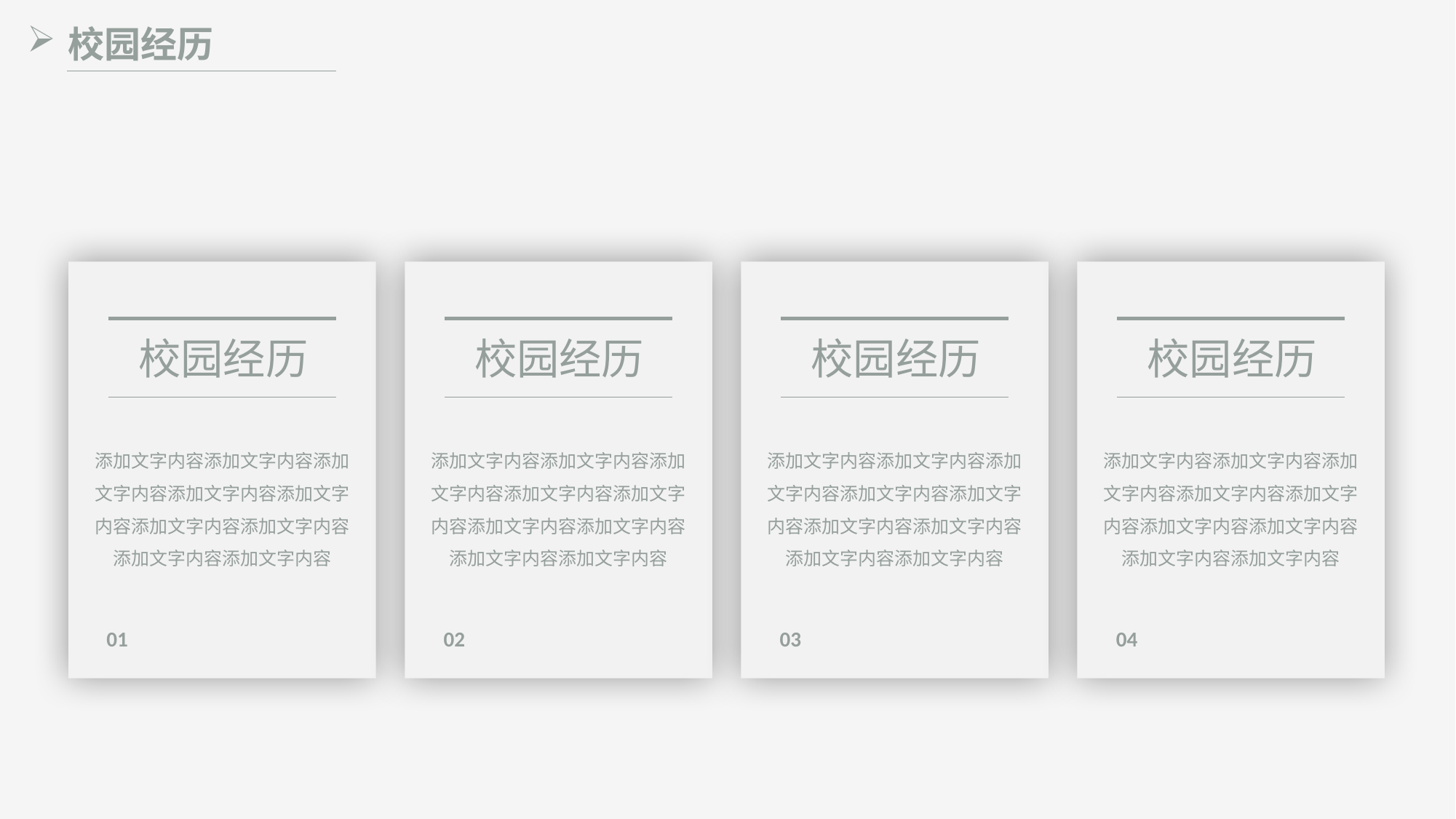

校园经历

校园经历
校园经历
校园经历
校园经历
添加文字内容添加文字内容添加文字内容添加文字内容添加文字内容添加文字内容添加文字内容添加文字内容添加文字内容
添加文字内容添加文字内容添加文字内容添加文字内容添加文字内容添加文字内容添加文字内容添加文字内容添加文字内容
添加文字内容添加文字内容添加文字内容添加文字内容添加文字内容添加文字内容添加文字内容添加文字内容添加文字内容
添加文字内容添加文字内容添加文字内容添加文字内容添加文字内容添加文字内容添加文字内容添加文字内容添加文字内容
01
02
03
04